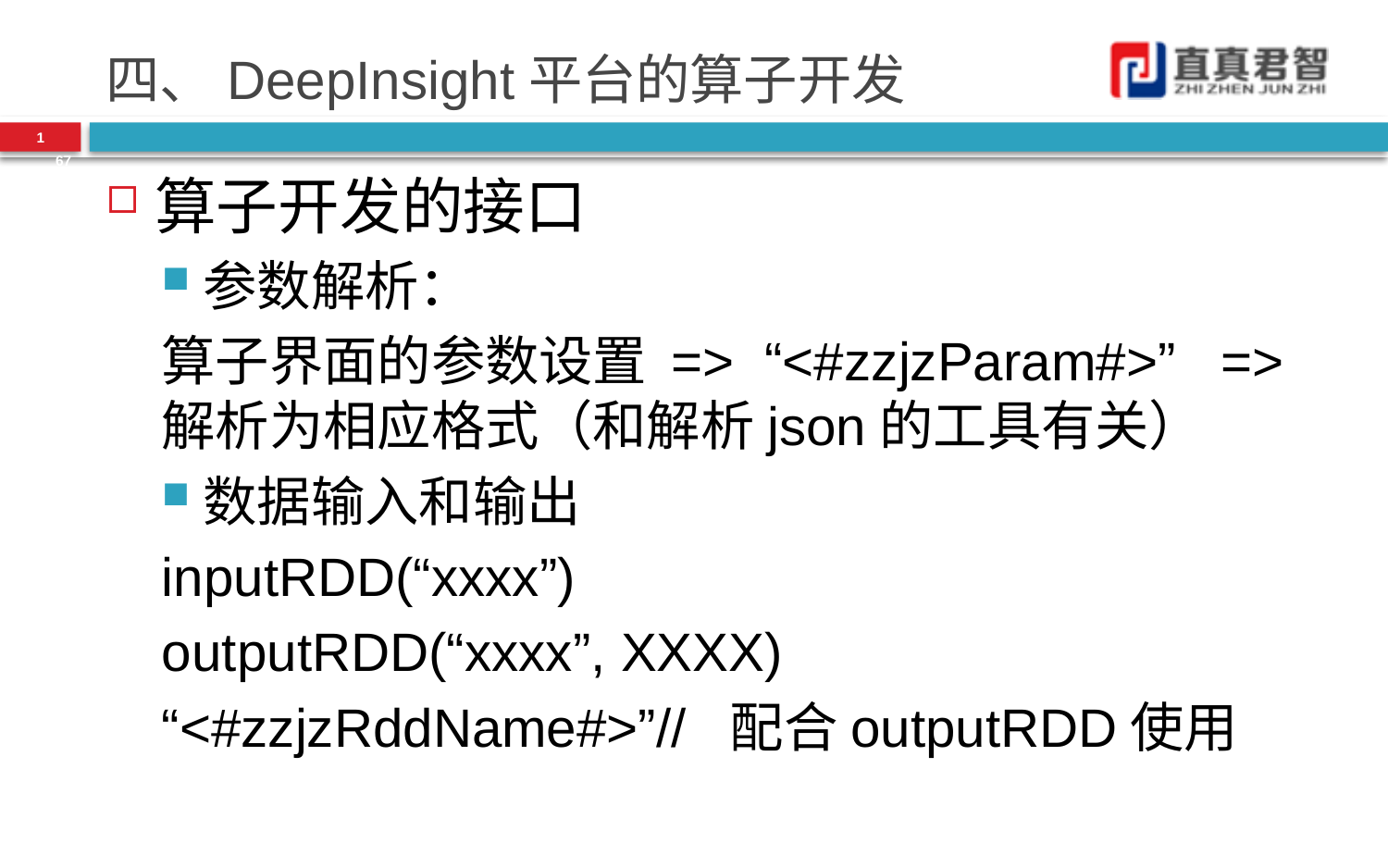

# 四、DeepInsight平台的算子开发
1
67
算子开发的接口
参数解析：
算子界面的参数设置 =>  “<#zzjzParam#>”   => 解析为相应格式（和解析json的工具有关）
数据输入和输出
inputRDD(“xxxx”)
outputRDD(“xxxx”, XXXX)
“<#zzjzRddName#>”//  配合outputRDD使用